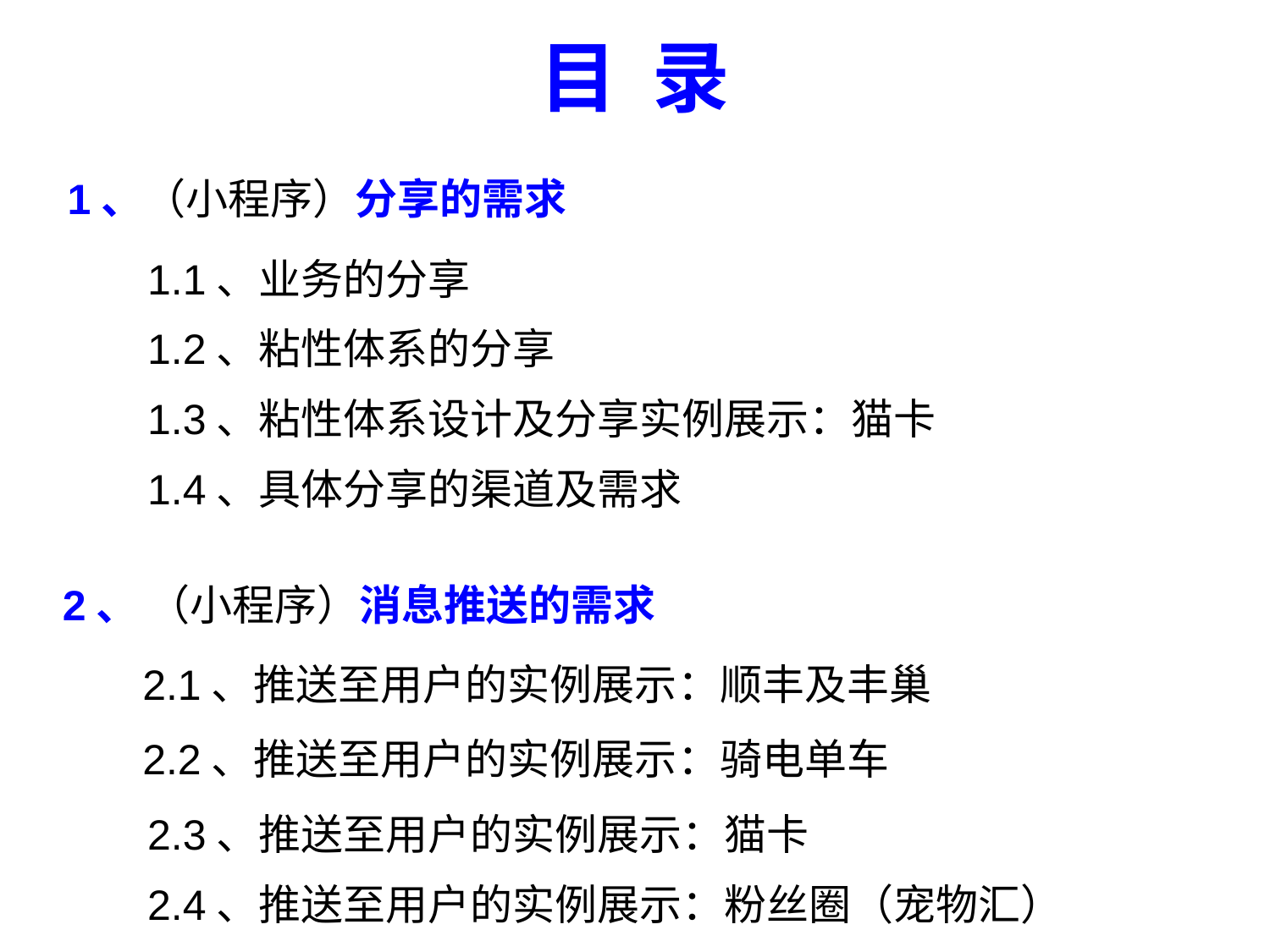

# 目  录
1、（小程序）分享的需求
1.1、业务的分享
1.2、粘性体系的分享
1.3、粘性体系设计及分享实例展示：猫卡
1.4、具体分享的渠道及需求
2、 （小程序）消息推送的需求
2.1、推送至用户的实例展示：顺丰及丰巢
2.2、推送至用户的实例展示：骑电单车
2.3、推送至用户的实例展示：猫卡
2.4、推送至用户的实例展示：粉丝圈（宠物汇）